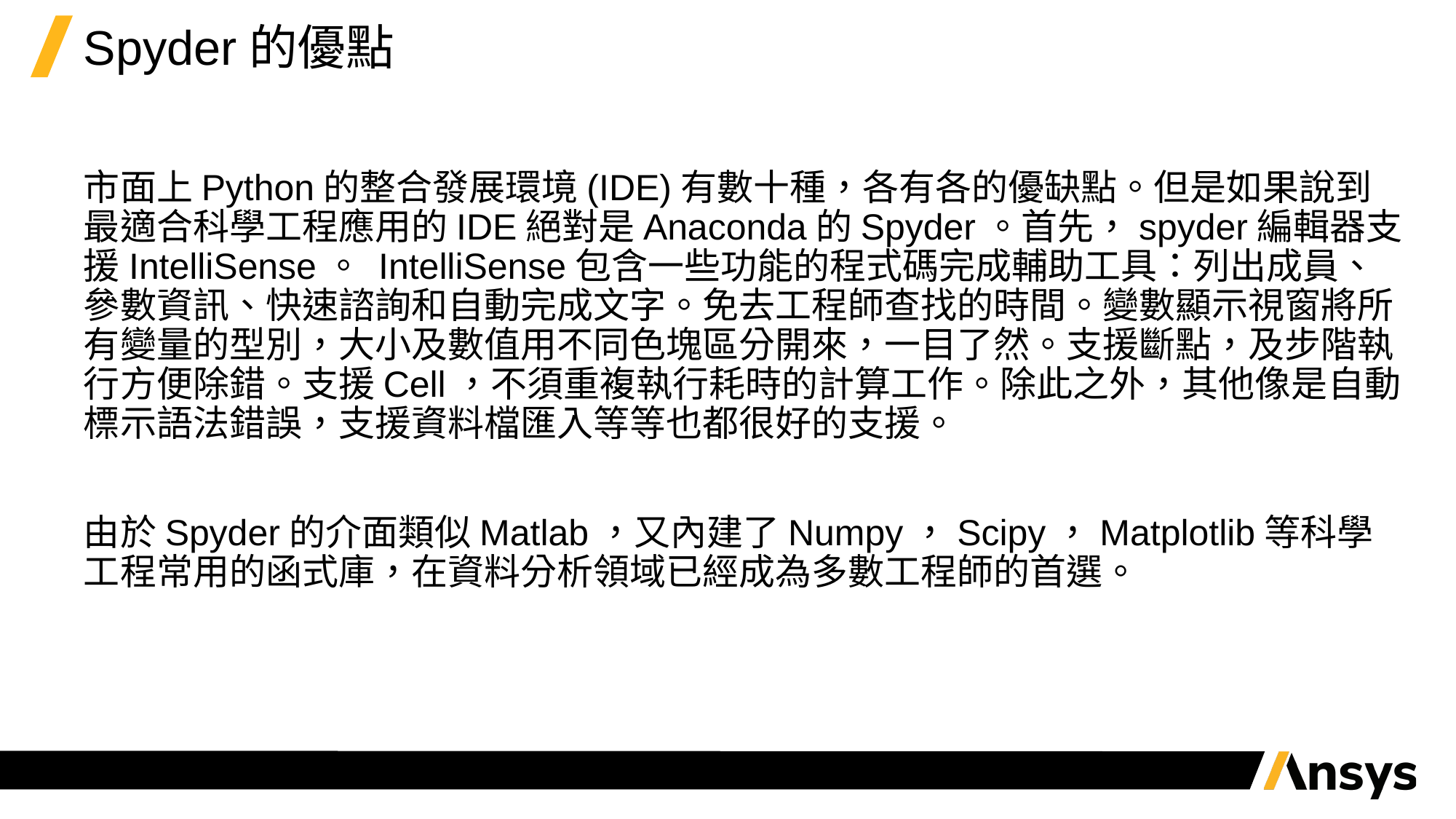

# Spyder的優點
市面上Python的整合發展環境(IDE)有數十種，各有各的優缺點。但是如果說到最適合科學工程應用的IDE絕對是Anaconda的Spyder。首先，spyder編輯器支援IntelliSense。 IntelliSense包含一些功能的程式碼完成輔助工具：列出成員、參數資訊、快速諮詢和自動完成文字。免去工程師查找的時間。變數顯示視窗將所有變量的型別，大小及數值用不同色塊區分開來，一目了然。支援斷點，及步階執行方便除錯。支援Cell，不須重複執行耗時的計算工作。除此之外，其他像是自動標示語法錯誤，支援資料檔匯入等等也都很好的支援。

由於Spyder的介面類似Matlab，又內建了Numpy，Scipy，Matplotlib等科學工程常用的函式庫，在資料分析領域已經成為多數工程師的首選。